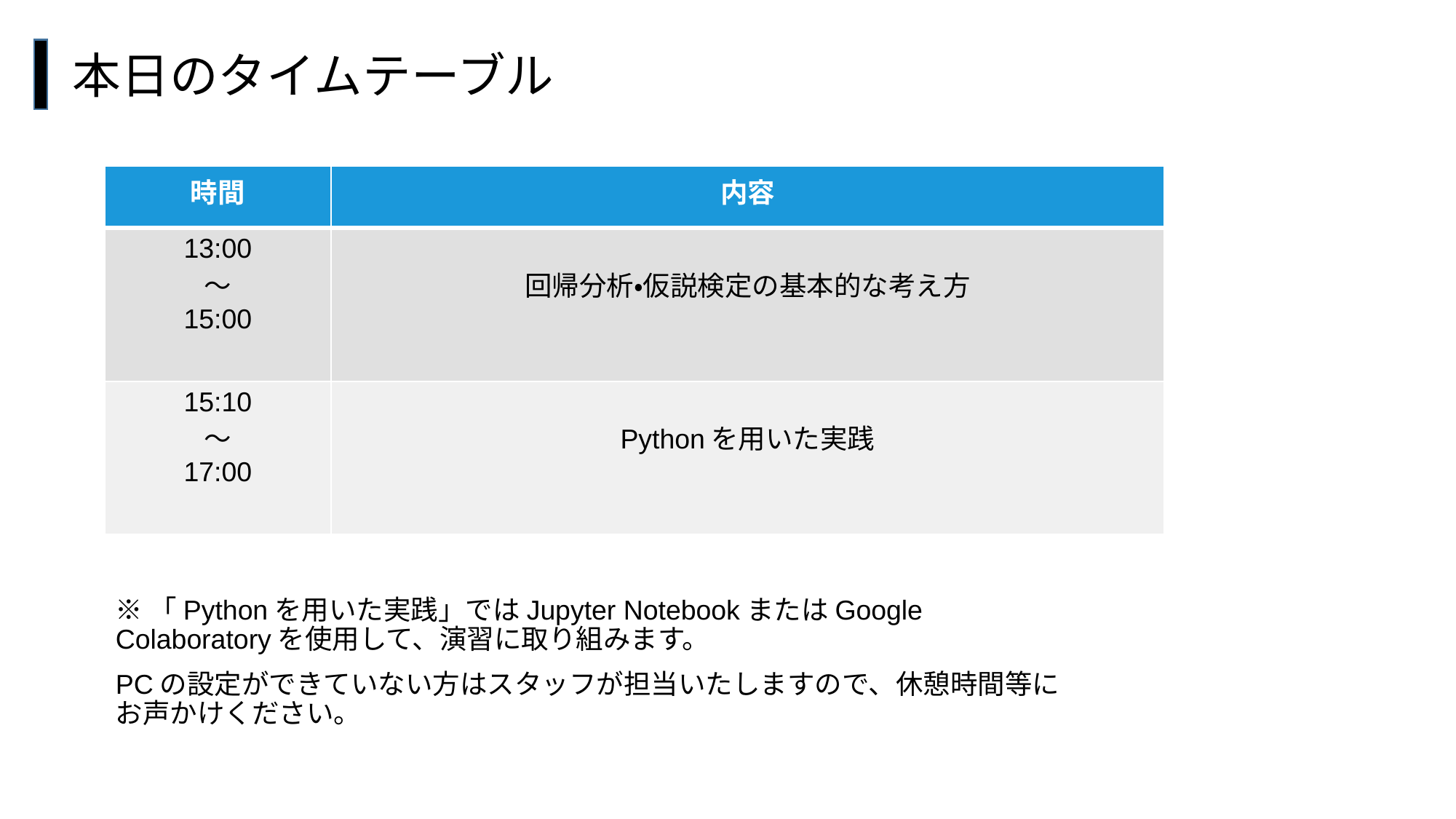

本日のタイムテーブル
#
| 時間 | 内容 |
| --- | --- |
| 13:00 ～ 15:00 | 回帰分析・仮説検定の基本的な考え方 |
| 15:10 ～ 17:00 | Pythonを用いた実践 |
※「Pythonを用いた実践」ではJupyter NotebookまたはGoogle Colaboratoryを使用して、演習に取り組みます。
PCの設定ができていない方はスタッフが担当いたしますので、休憩時間等にお声かけください。